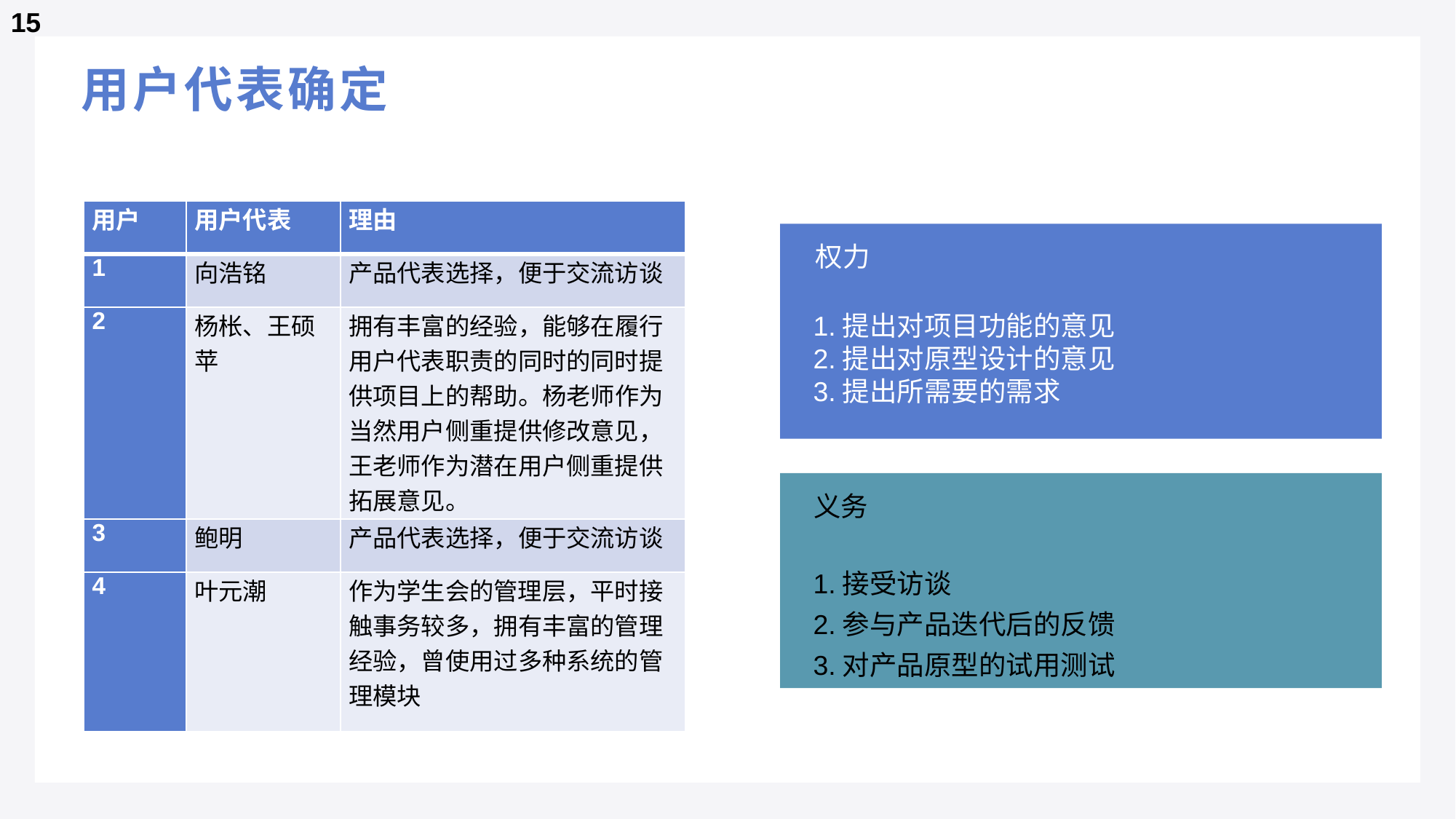

15
# 用户代表确定
| 用户 | 用户代表 | 理由 |
| --- | --- | --- |
| 1 | 向浩铭 | 产品代表选择，便于交流访谈 |
| 2 | 杨枨、王硕苹 | 拥有丰富的经验，能够在履行用户代表职责的同时的同时提供项目上的帮助。杨老师作为当然用户侧重提供修改意见，王老师作为潜在用户侧重提供拓展意见。 |
| 3 | 鲍明 | 产品代表选择，便于交流访谈 |
| 4 | 叶元潮 | 作为学生会的管理层，平时接触事务较多，拥有丰富的管理经验，曾使用过多种系统的管理模块 |

权力
1.提出对项目功能的意见
2.提出对原型设计的意见
3.提出所需要的需求

义务
1.接受访谈
2.参与产品迭代后的反馈
3.对产品原型的试用测试